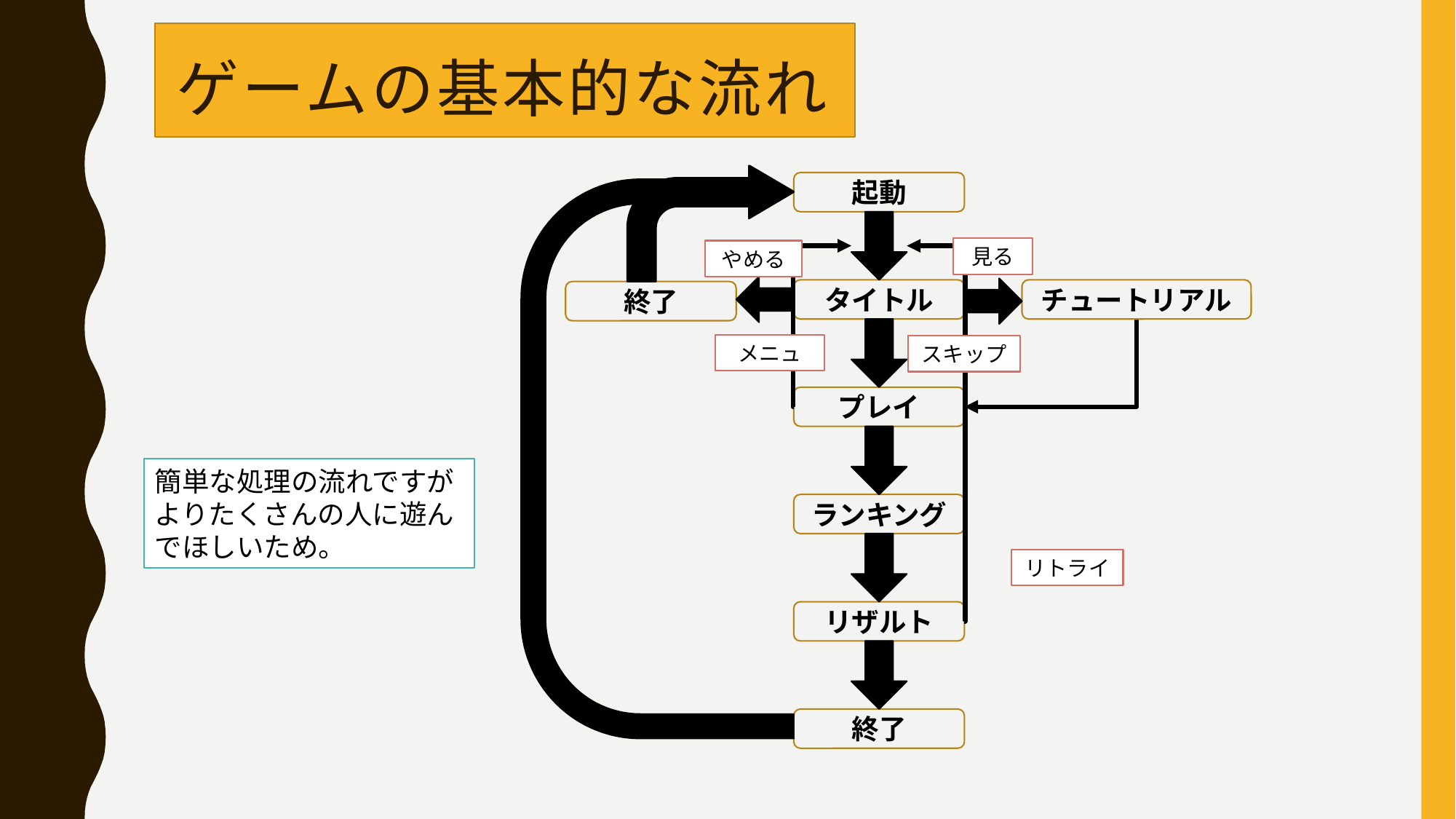

# ゲームの基本的な流れ

起動

見る
やめる

タイトル
チュートリアル
終了

メニュ
スキップ
プレイ

簡単な処理の流れですが
よりたくさんの人に遊んでほしいため。
ランキング

リトライ
リザルト

終了